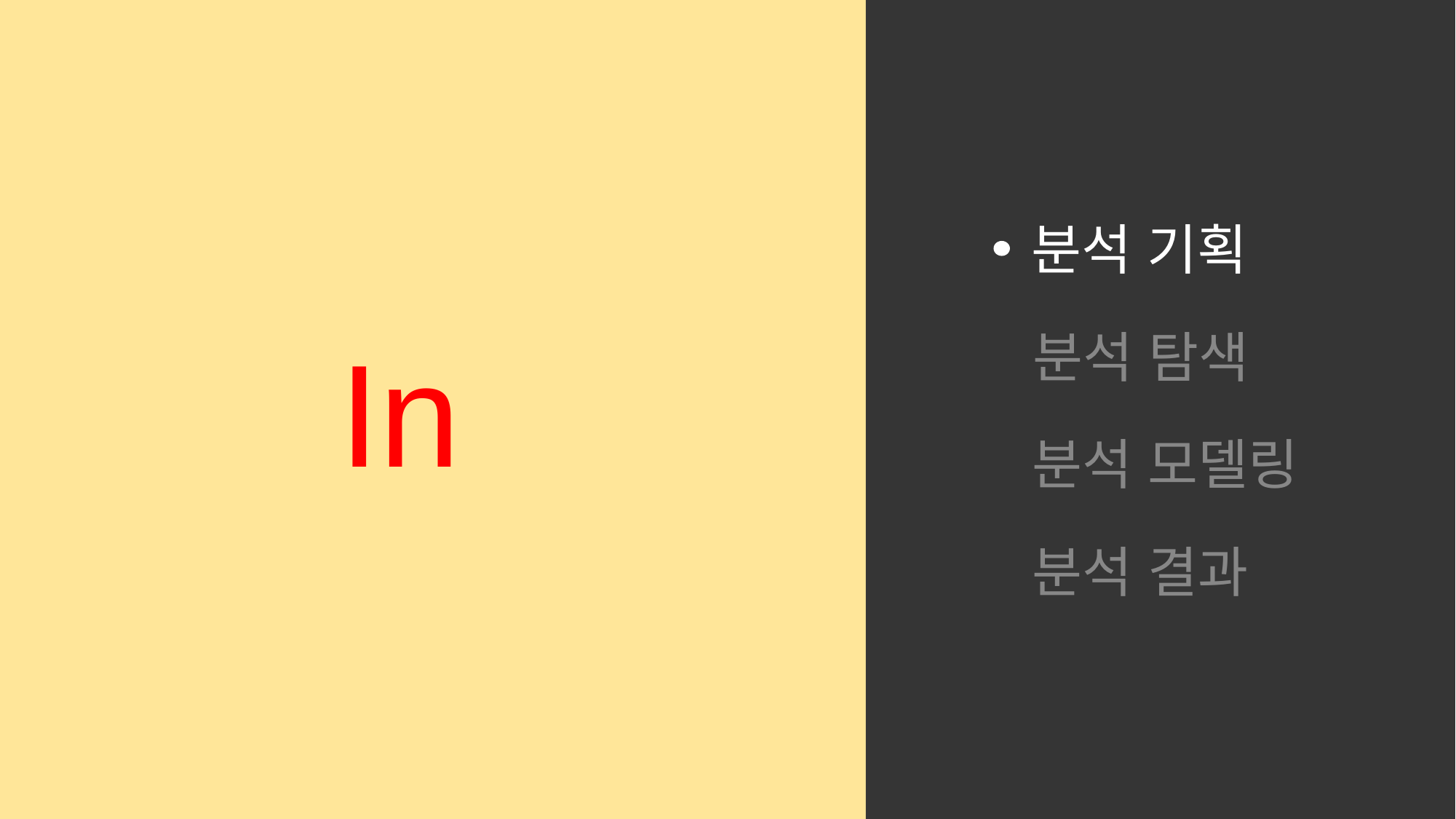

분석 기획

Index
분석 탐색
분석 모델링
분석 결과